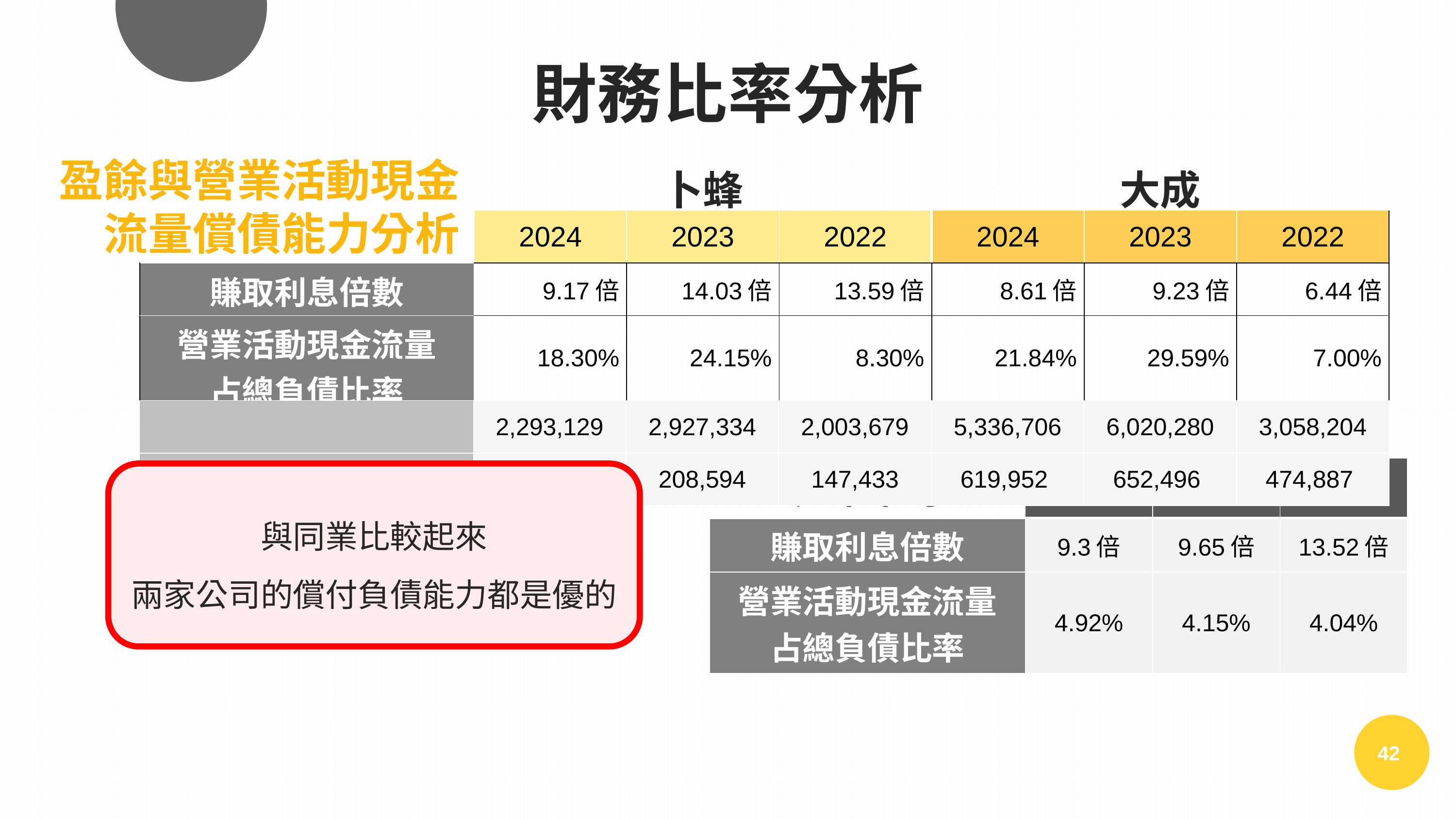

財務比率分析
盈餘與營業活動現金流量償債能力分析
|  | 卜蜂 |  |  | 大成 |  |  |
| --- | --- | --- | --- | --- | --- | --- |
|  | 2024 | 2023 | 2022 | 2024 | 2023 | 2022 |
| 賺取利息倍數 | 9.17倍 | 14.03倍 | 13.59倍 | 8.61倍 | 9.23倍 | 6.44倍 |
| 營業活動現金流量 占總負債比率 | 18.30% | 24.15% | 8.30% | 21.84% | 29.59% | 7.00% |
|  | 2,293,129 | 2,927,334 | 2,003,679 | 5,336,706 | 6,020,280 | 3,058,204 |
| --- | --- | --- | --- | --- | --- | --- |
| 除： | 249,978 | 208,594 | 147,433 | 619,952 | 652,496 | 474,887 |
| 產業平均 | 2024 | 2023 | 2022 |
| --- | --- | --- | --- |
| 賺取利息倍數 | 9.3倍 | 9.65倍 | 13.52倍 |
| 營業活動現金流量 占總負債比率 | 4.92% | 4.15% | 4.04% |
與同業比較起來
兩家公司的償付負債能力都是優的

42